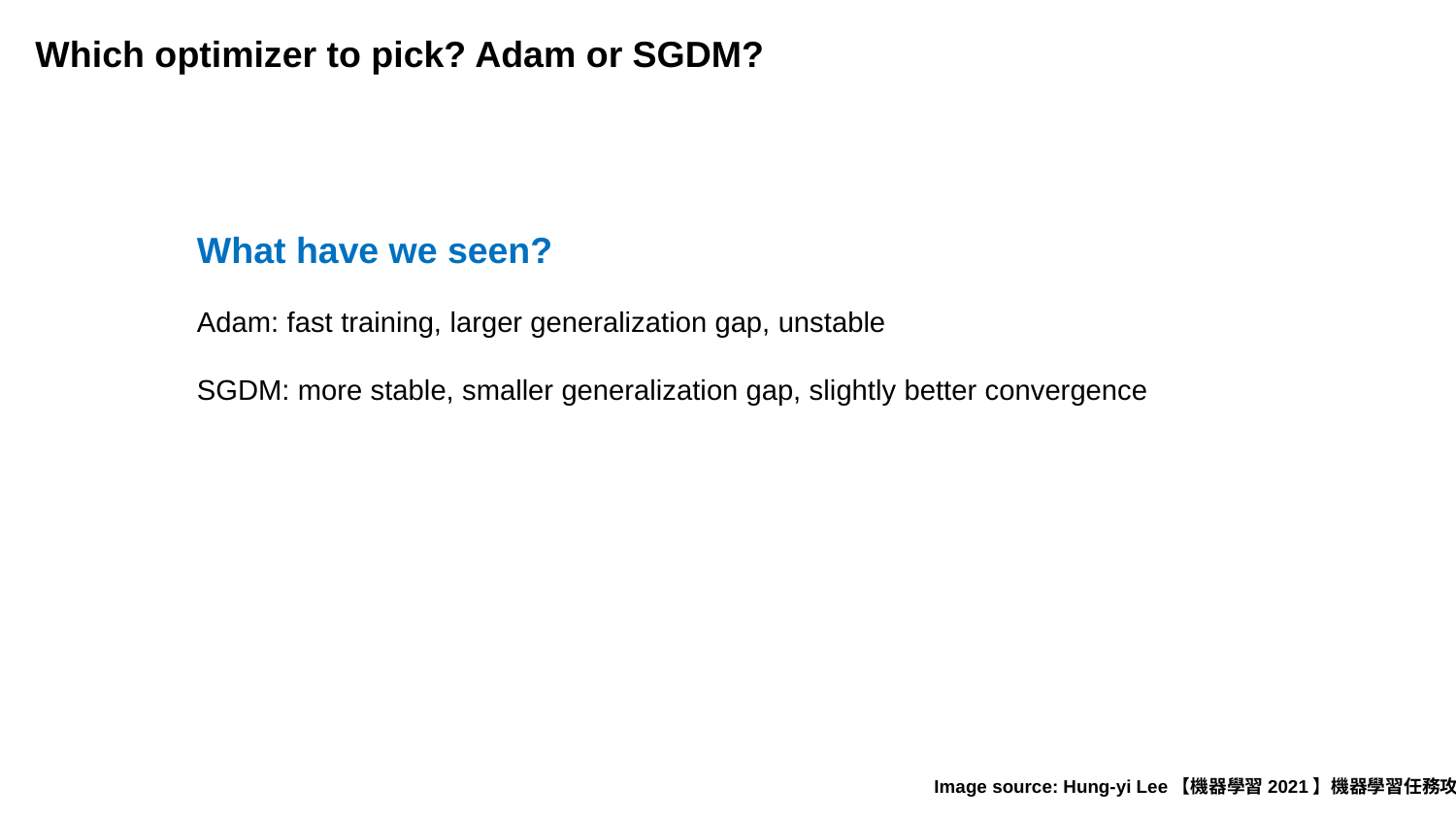

Which optimizer to pick? Adam or SGDM?
What have we seen?

Adam: fast training, larger generalization gap, unstable

SGDM: more stable, smaller generalization gap, slightly better convergence
Image source: Hung-yi Lee【機器學習2021】機器學習任務攻略